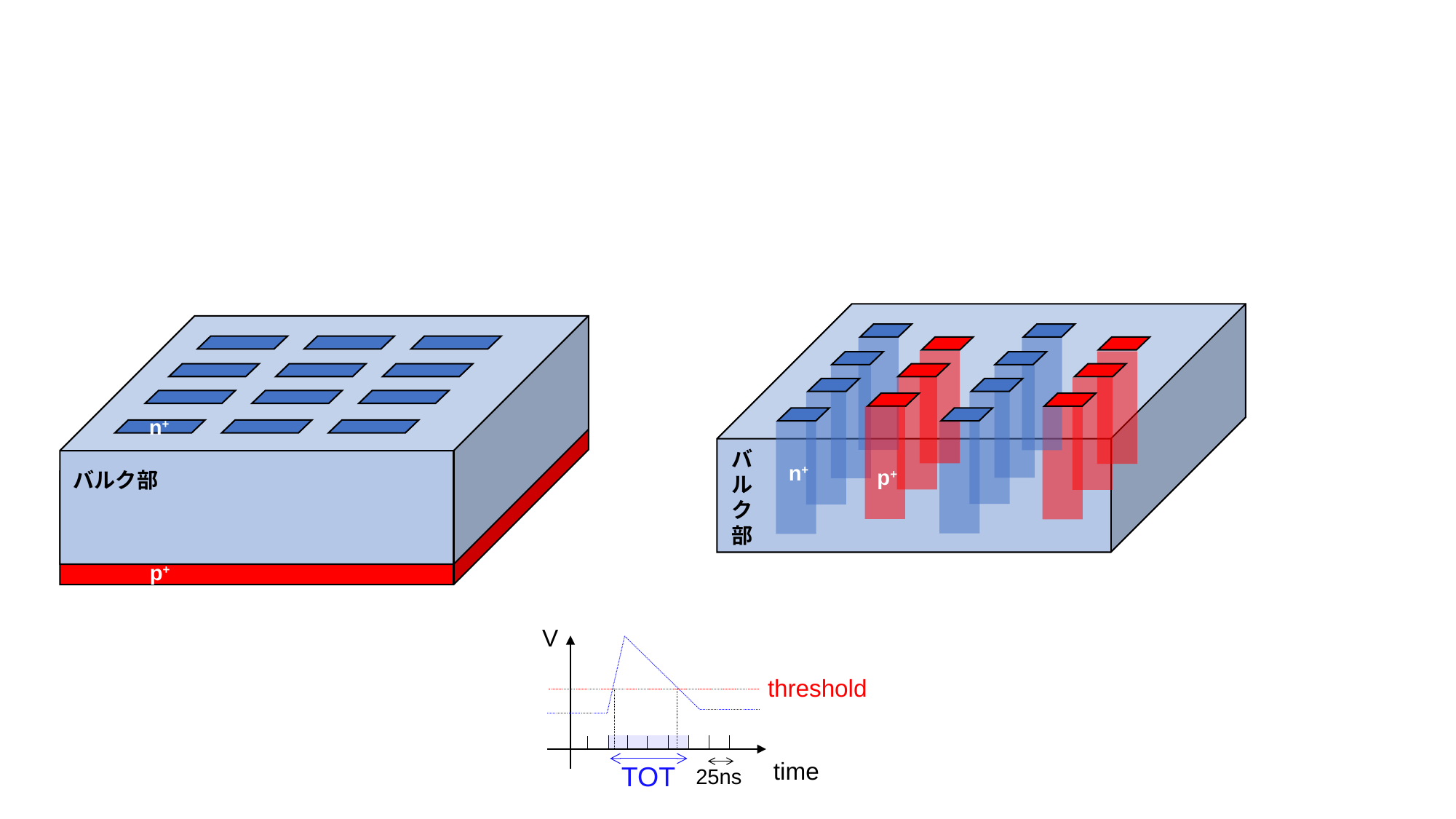

n+

バ
ル
ク
部
n+
p+
バルク部
p+
V
threshold

time
TOT
25ns